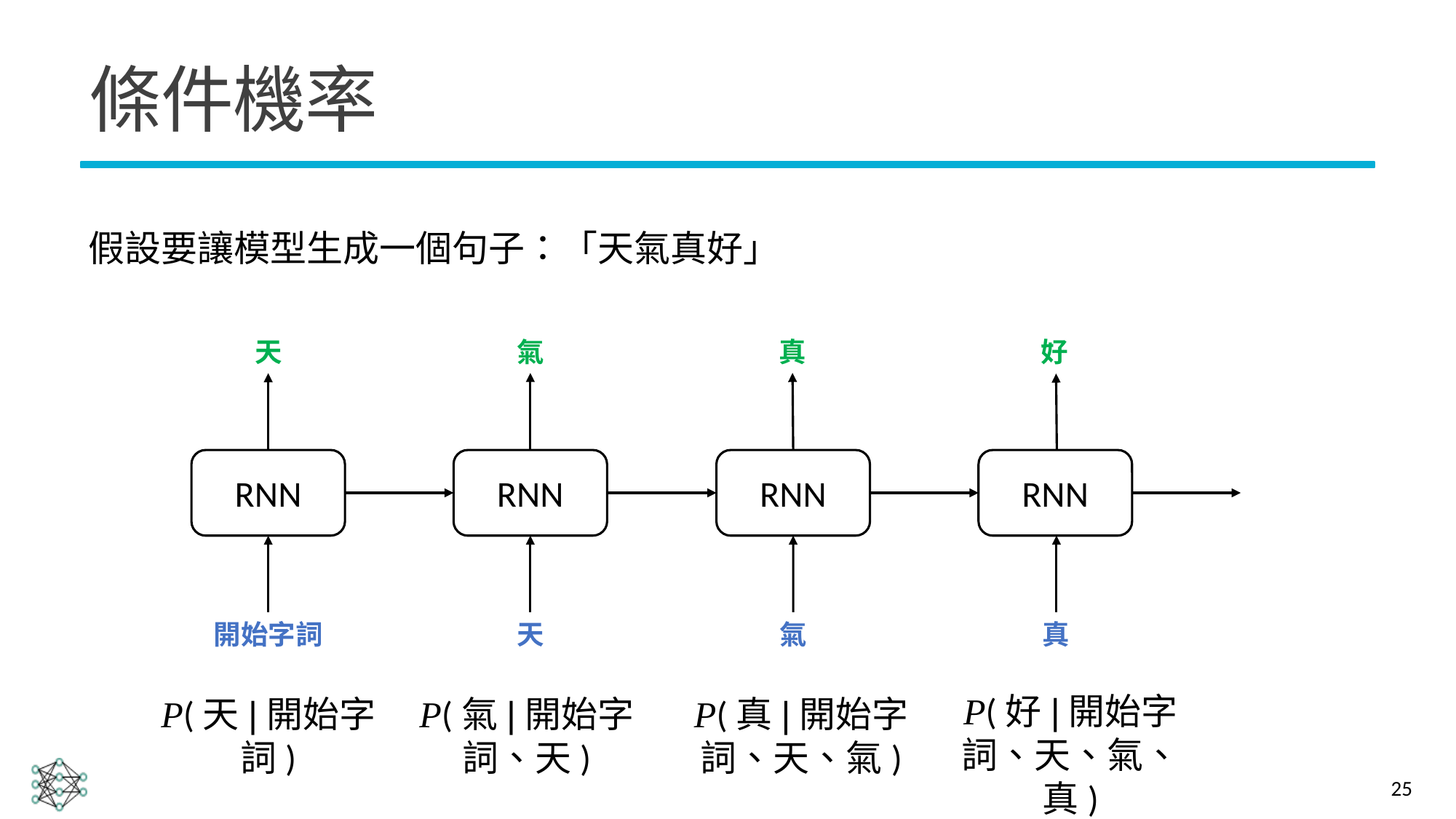

# 條件機率
假設要讓模型生成一個句子：「天氣真好」
氣
真
好
天
RNN
RNN
RNN
RNN
真
氣
開始字詞
天
P(好|開始字詞、天、氣、真)
P(真|開始字詞、天、氣)
P(氣|開始字詞、天)
P(天|開始字詞)
25